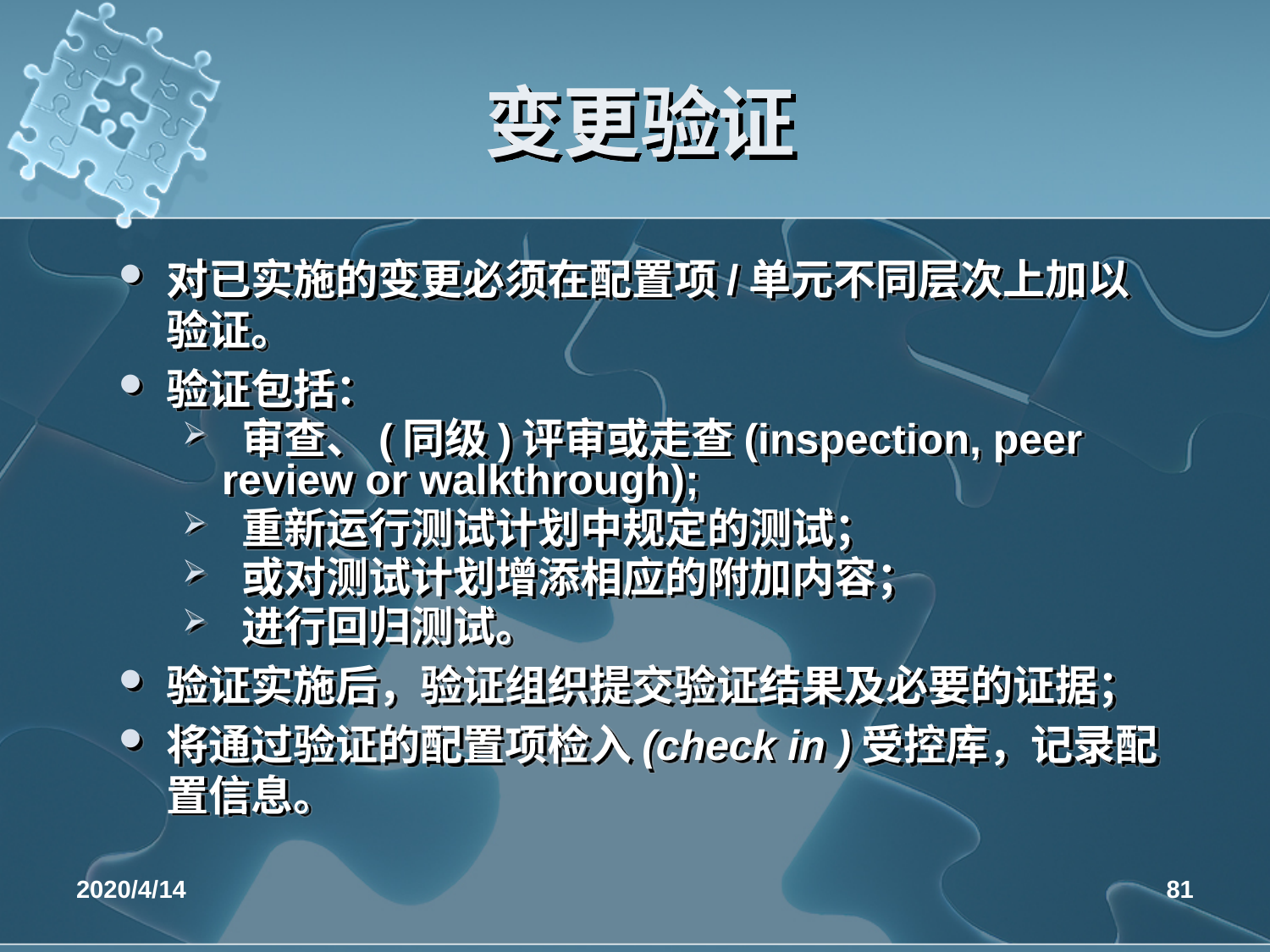

# 变更验证
对已实施的变更必须在配置项/单元不同层次上加以验证。
验证包括：
 审查、(同级)评审或走查(inspection, peer review or walkthrough);
 重新运行测试计划中规定的测试；
 或对测试计划增添相应的附加内容；
 进行回归测试。
验证实施后，验证组织提交验证结果及必要的证据；
将通过验证的配置项检入(check in )受控库，记录配置信息。
2020/4/14
81